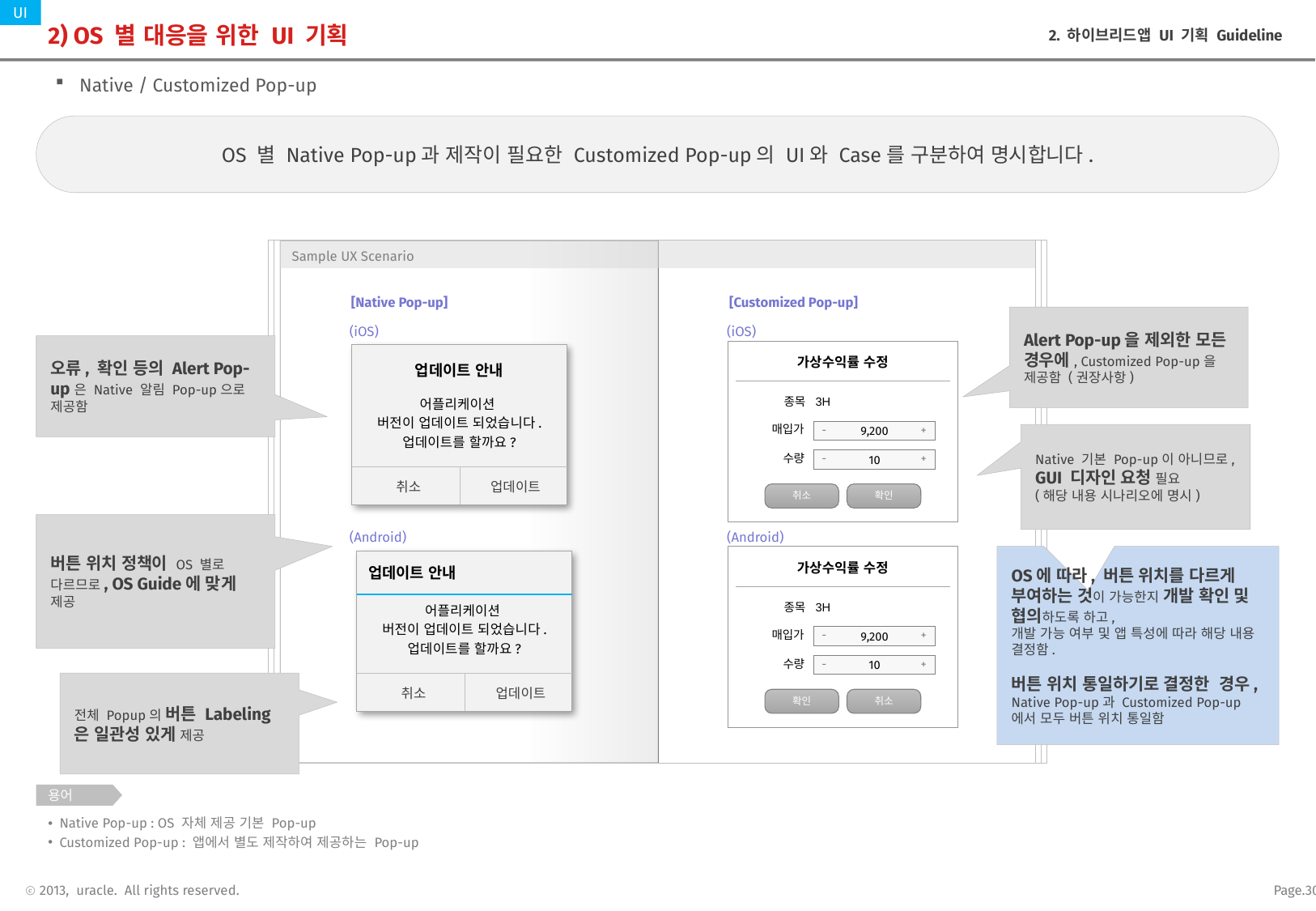

| Updated (2013/11/19) |
| --- |
| iOS7에 맞게 UI Component 변경 |
# 2) OS 별 대응을 위한 UI 기획
2. 하이브리드앱 UI 기획 Guideline
Native / Customized Pop-up
OS 별 Native Pop-up과 제작이 필요한 Customized Pop-up의 UI와 Case를 구분하여 명시합니다.
[Native Pop-up]
[Customized Pop-up]
Alert Pop-up을 제외한 모든 경우에, Customized Pop-up을 제공함 (권장사항)
(iOS)
(iOS)
오류, 확인 등의 Alert Pop-up은 Native 알림 Pop-up으로 제공함

가상수익률 수정
-
+
9,200
-
+
10
취소
확인
종목
3H
매입가
수량

업데이트 안내
어플리케이션
버전이 업데이트 되었습니다.
업데이트를 할까요?
취소
업데이트
Native 기본 Pop-up이 아니므로,
GUI 디자인 요청 필요
(해당 내용 시나리오에 명시)
버튼 위치 정책이 OS 별로 다르므로, OS Guide에 맞게 제공
(Android)
(Android)

가상수익률 수정
-
+
9,200
-
+
10
확인
취소
종목
3H
매입가
수량
OS에 따라, 버튼 위치를 다르게 부여하는 것이 가능한지 개발 확인 및 협의하도록 하고,
개발 가능 여부 및 앱 특성에 따라 해당 내용 결정함.

버튼 위치 통일하기로 결정한  경우, Native Pop-up과 Customized Pop-up에서 모두 버튼 위치 통일함

업데이트 안내
어플리케이션
버전이 업데이트 되었습니다.
업데이트를 할까요?
취소
업데이트
전체 Popup의 버튼 Labeling은 일관성 있게 제공
용어
Native Pop-up : OS 자체 제공 기본 Pop-up
Customized Pop-up : 앱에서 별도 제작하여 제공하는 Pop-up